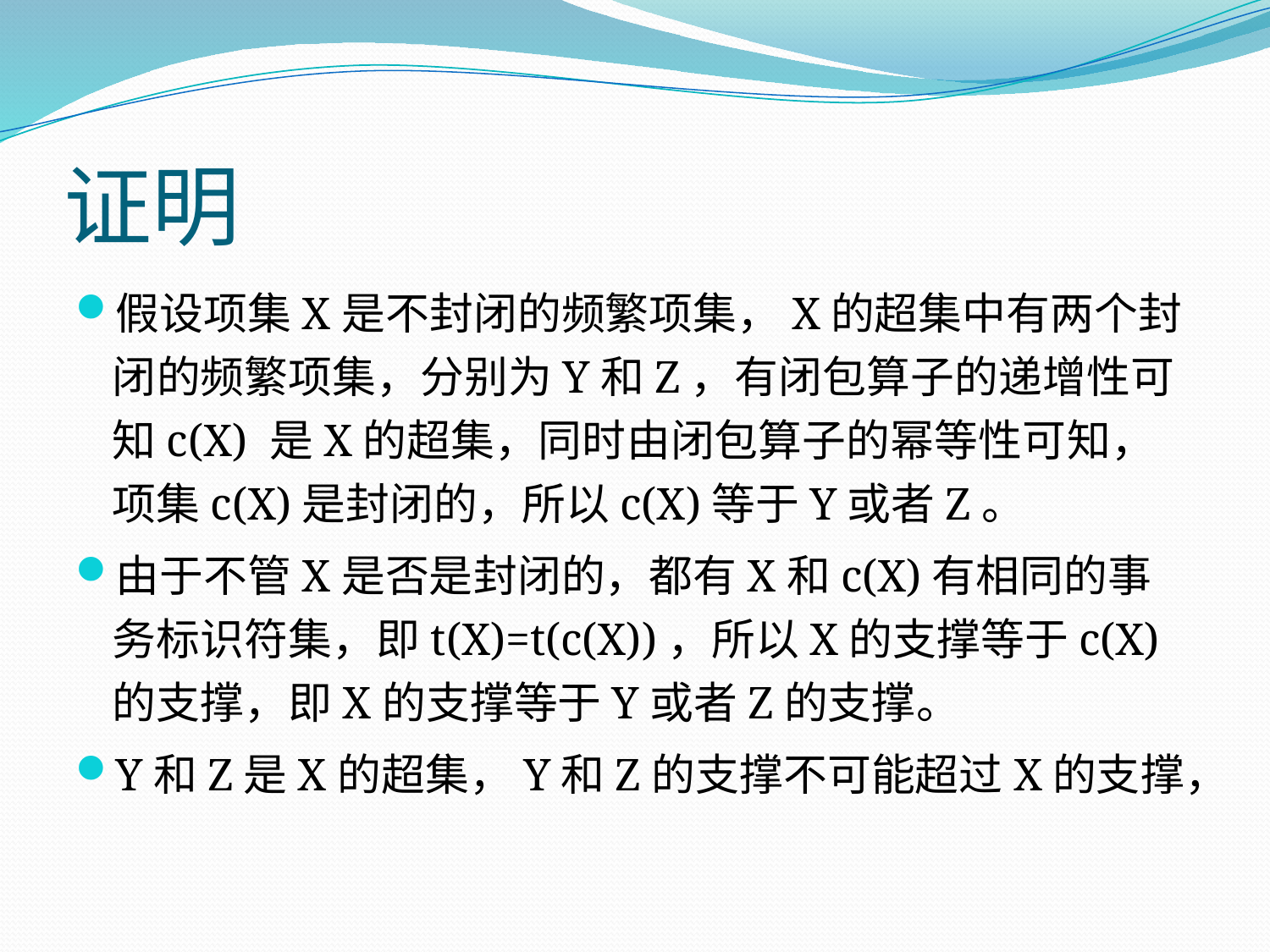

# 证明
假设项集X是不封闭的频繁项集，X的超集中有两个封闭的频繁项集，分别为Y和Z，有闭包算子的递增性可知c(X) 是X的超集，同时由闭包算子的幂等性可知，项集c(X)是封闭的，所以c(X)等于Y或者Z。
由于不管X是否是封闭的，都有X和c(X)有相同的事务标识符集，即t(X)=t(c(X))，所以X的支撑等于c(X)的支撑，即X的支撑等于Y或者Z的支撑。
Y和Z是X的超集，Y和Z的支撑不可能超过X的支撑，